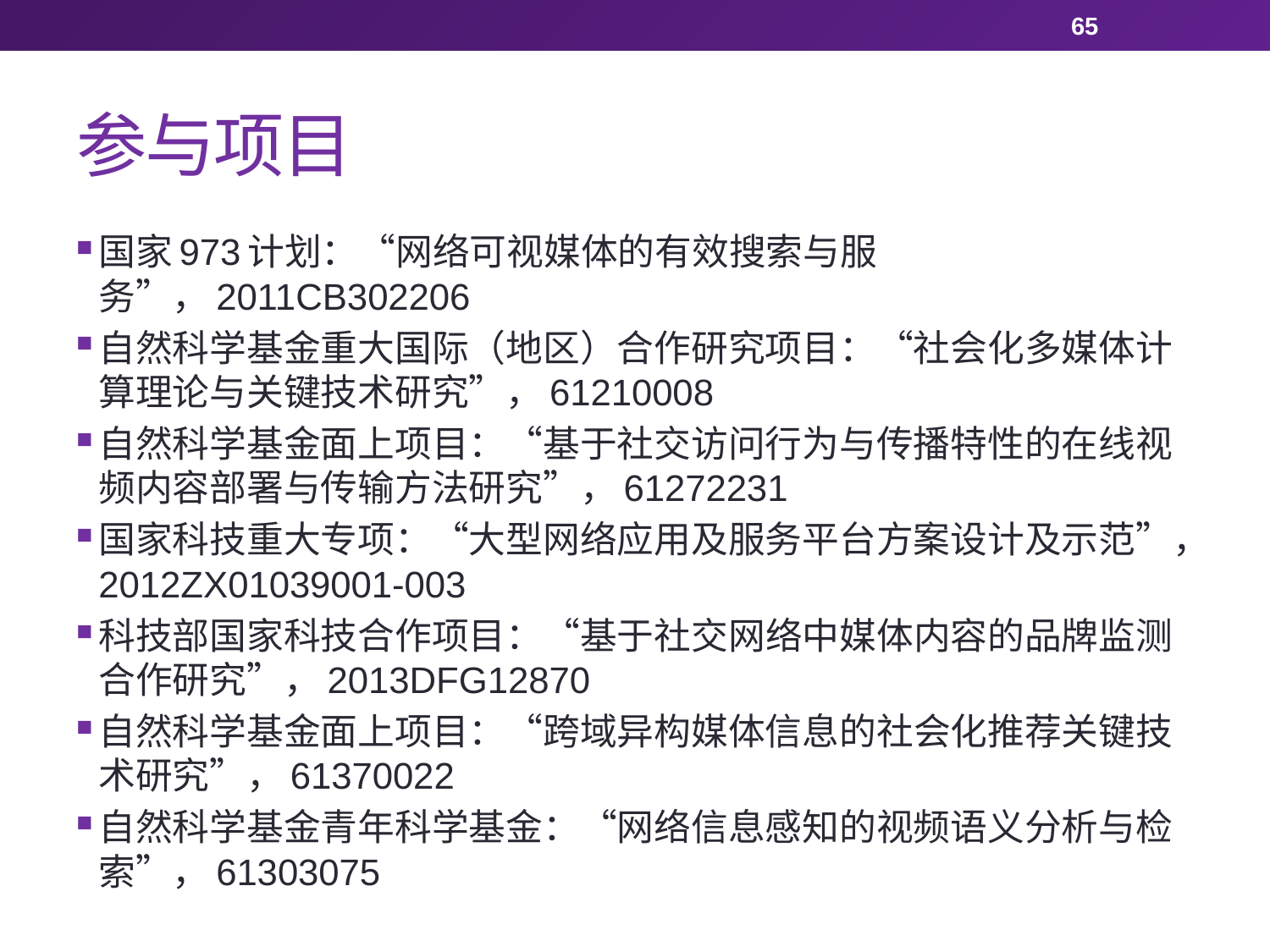

65
# 参与项目
国家973计划：“网络可视媒体的有效搜索与服务”，2011CB302206
自然科学基金重大国际（地区）合作研究项目：“社会化多媒体计算理论与关键技术研究”，61210008
自然科学基金面上项目：“基于社交访问行为与传播特性的在线视频内容部署与传输方法研究”，61272231
国家科技重大专项：“大型网络应用及服务平台方案设计及示范”，2012ZX01039001-003
科技部国家科技合作项目：“基于社交网络中媒体内容的品牌监测合作研究”，2013DFG12870
自然科学基金面上项目：“跨域异构媒体信息的社会化推荐关键技术研究”，61370022
自然科学基金青年科学基金：“网络信息感知的视频语义分析与检索”，61303075